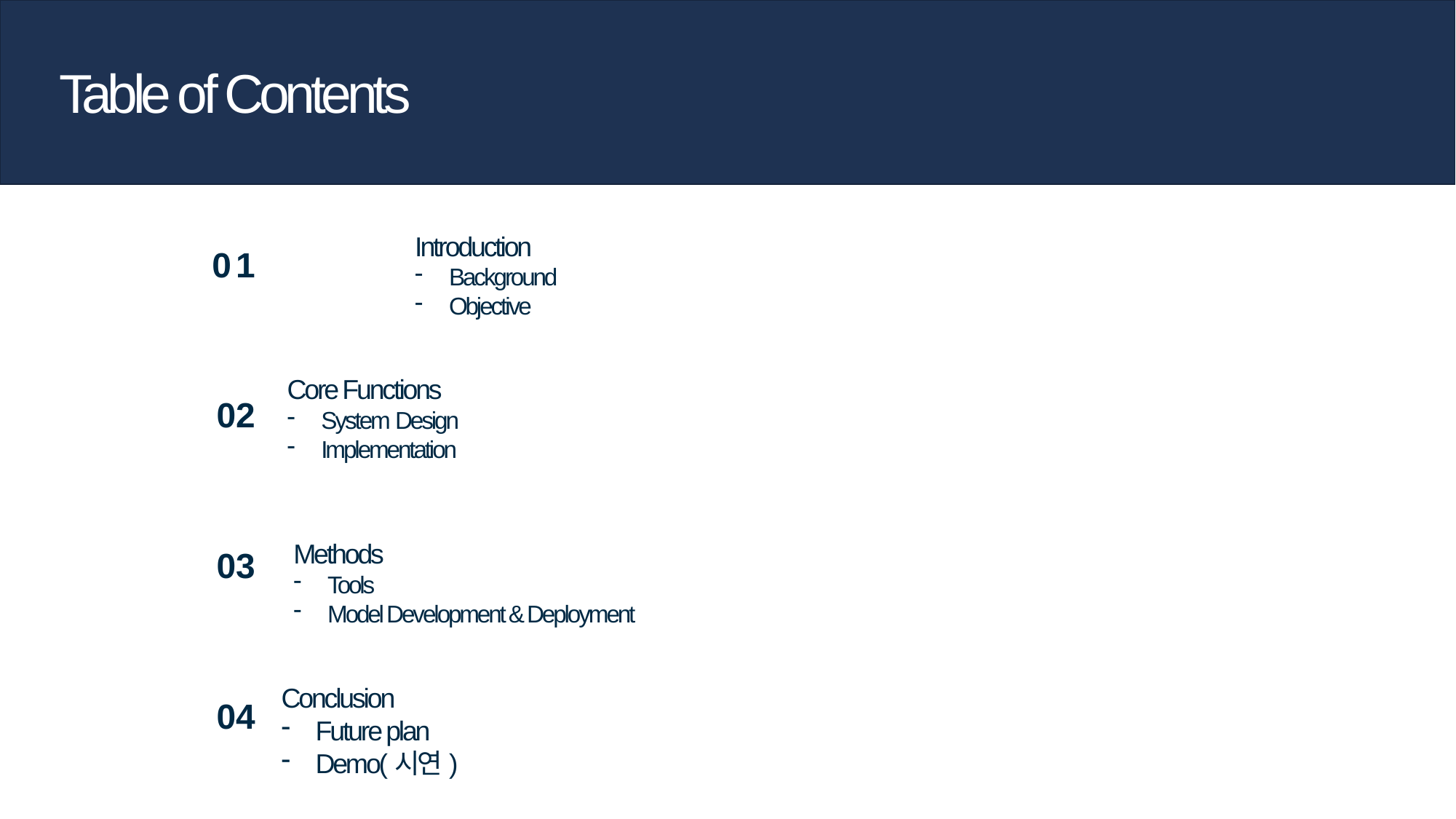

Table of Contents
01
02
03
04
Introduction
Background
Objective
Core Functions
System Design
Implementation
Methods
Tools
Model Development & Deployment
Conclusion
Future plan
Demo(시연)